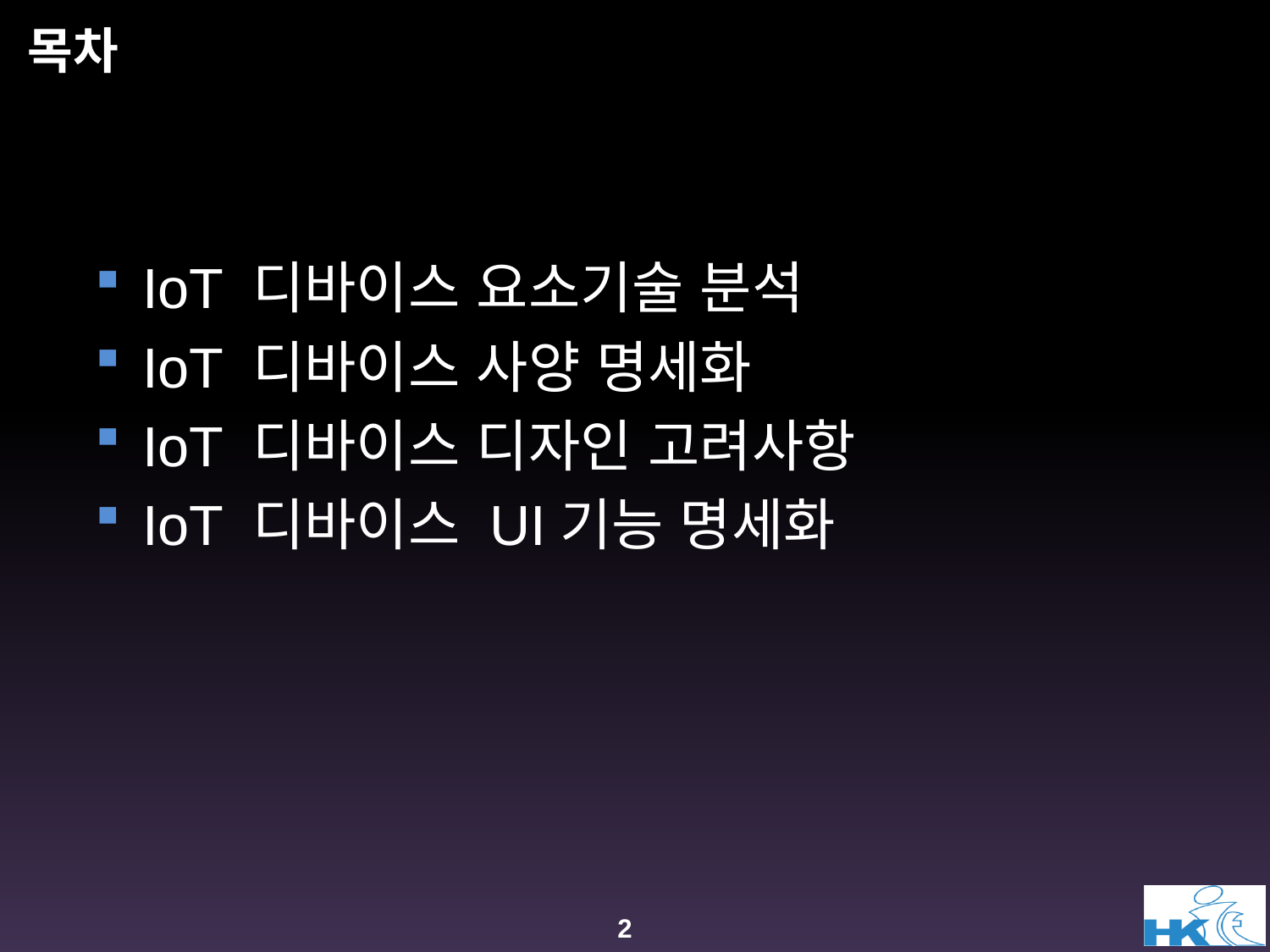

# 목차
 IoT 디바이스 요소기술 분석
 IoT 디바이스 사양 명세화
 IoT 디바이스 디자인 고려사항
 IoT 디바이스 UI기능 명세화
2